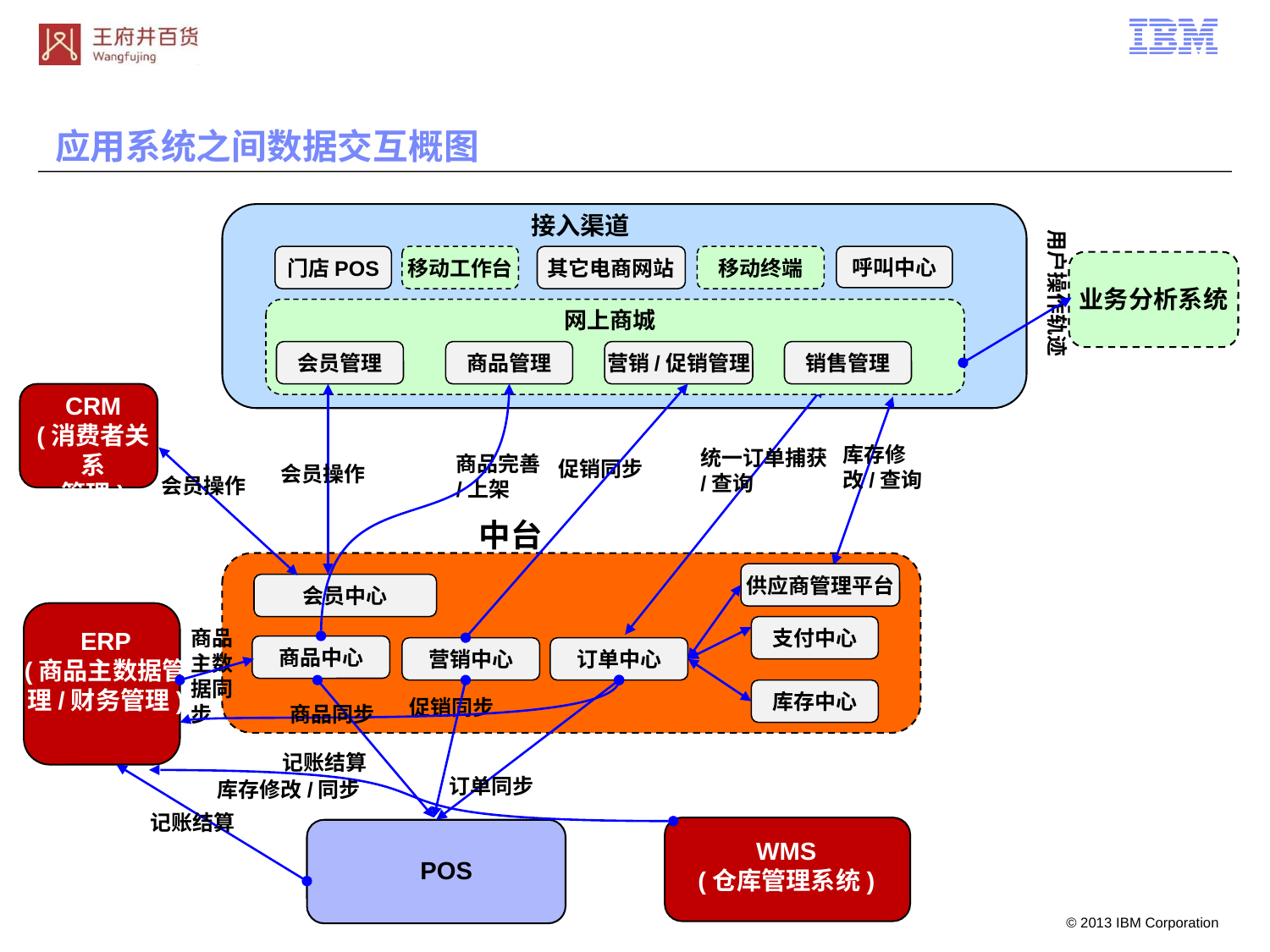

# 应用系统之间数据交互概图

接入渠道

用户操作轨迹
呼叫中心
门店POS
移动工作台
其它电商网站
移动终端

业务分析系统

网上商城
方法执行效率性能监控
SQL执行效率性能监控
营销/促销管理
会员管理
商品管理
销售管理

CRM
(消费者关系
管理)

库存修改/查询
统一订单捕获/查询

商品完善/上架
促销同步
会员操作
会员操作
中台

供应商管理平台
会员中心

支付中心
ERP
(商品主数据管理/财务管理)
商品主数据同步

商品中心
订单中心
营销中心

库存中心

促销同步
商品同步

记账结算

订单同步
库存修改/同步
记账结算
WMS
(仓库管理系统)
POS